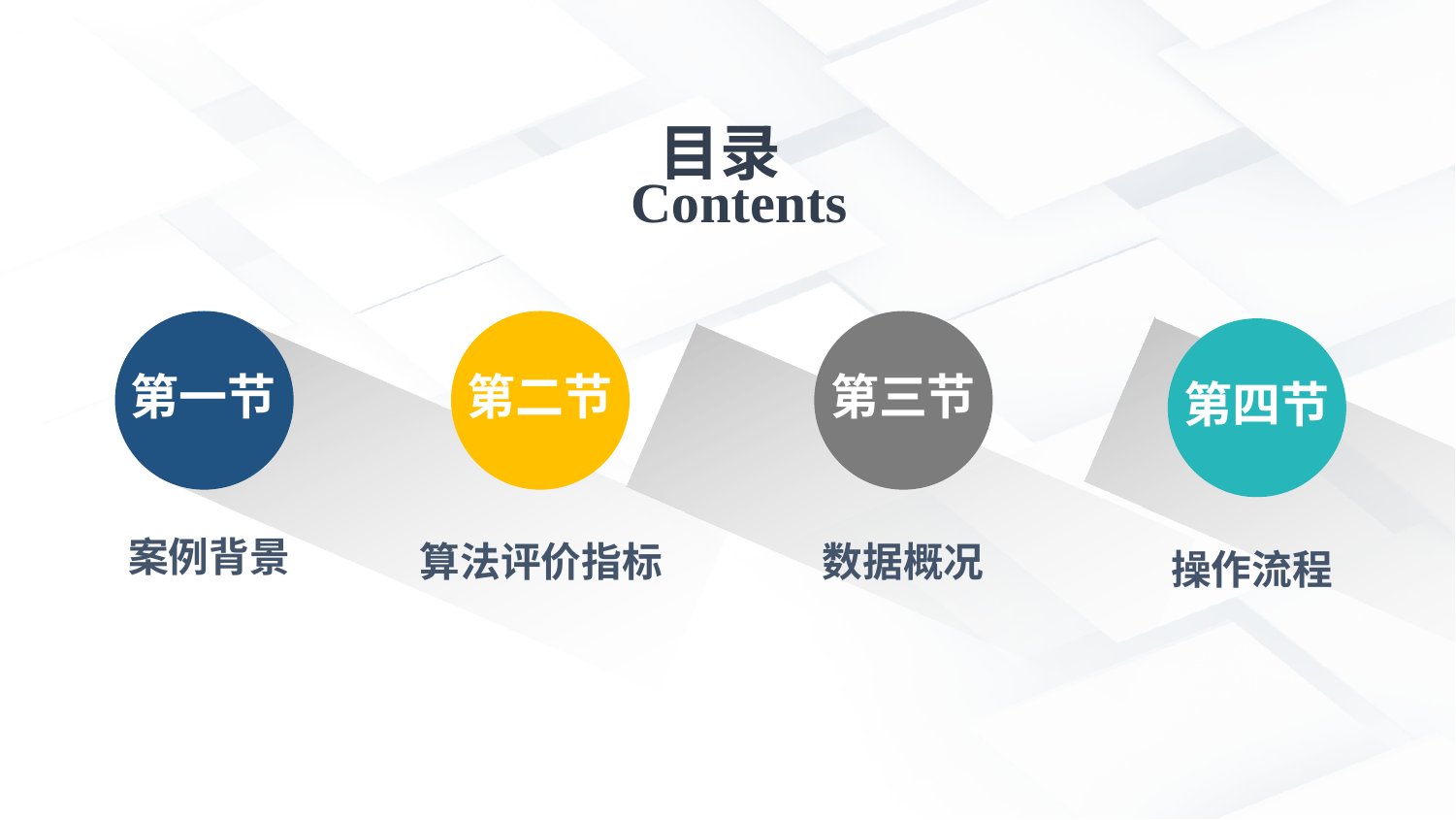

Contents
目录

第一节
案例背景
第二节
算法评价指标
第三节
数据概况
第四节
操作流程